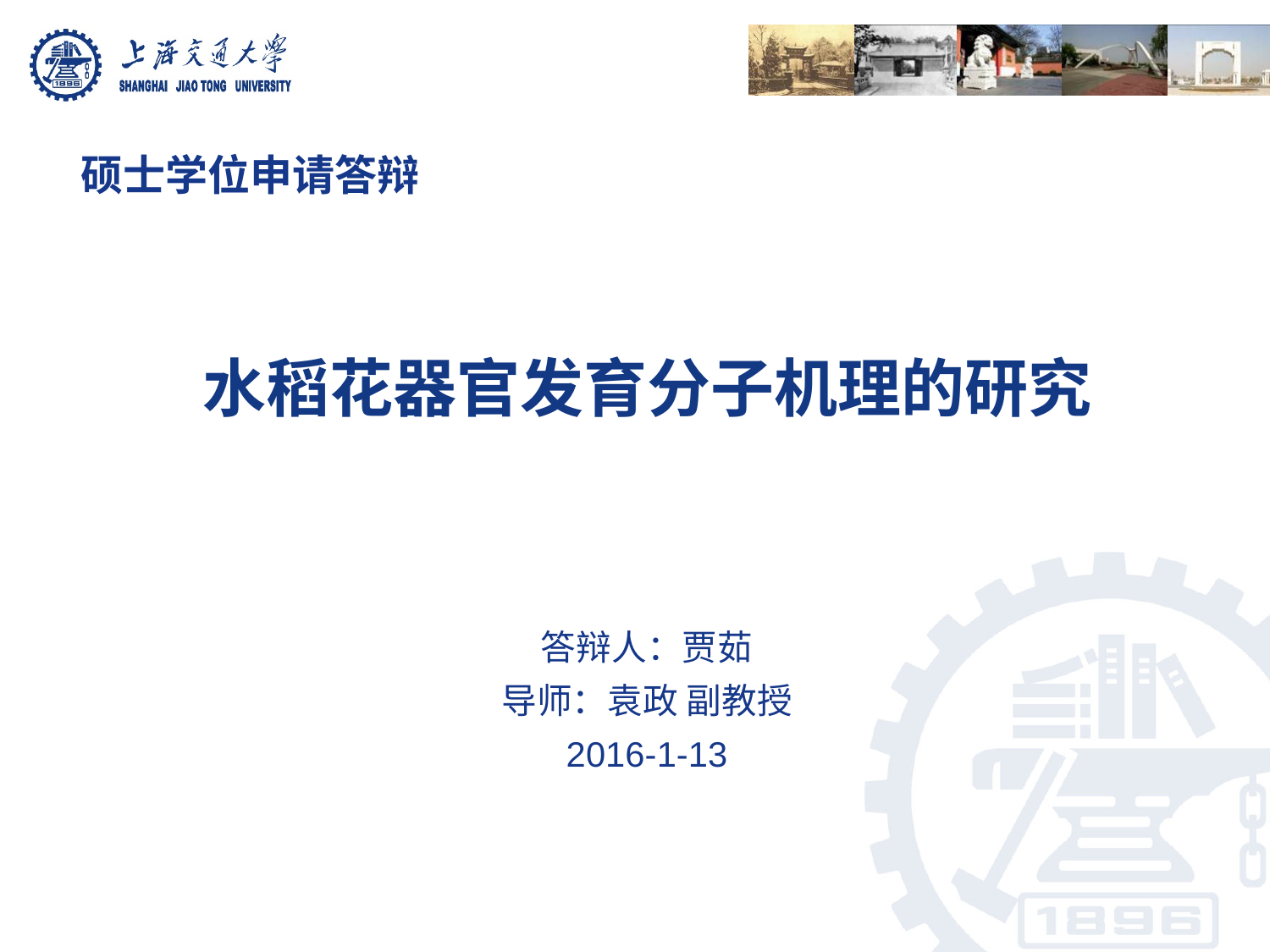

硕士学位申请答辩
水稻花器官发育分子机理的研究
答辩人：贾茹
导师：袁政 副教授
2016-1-13